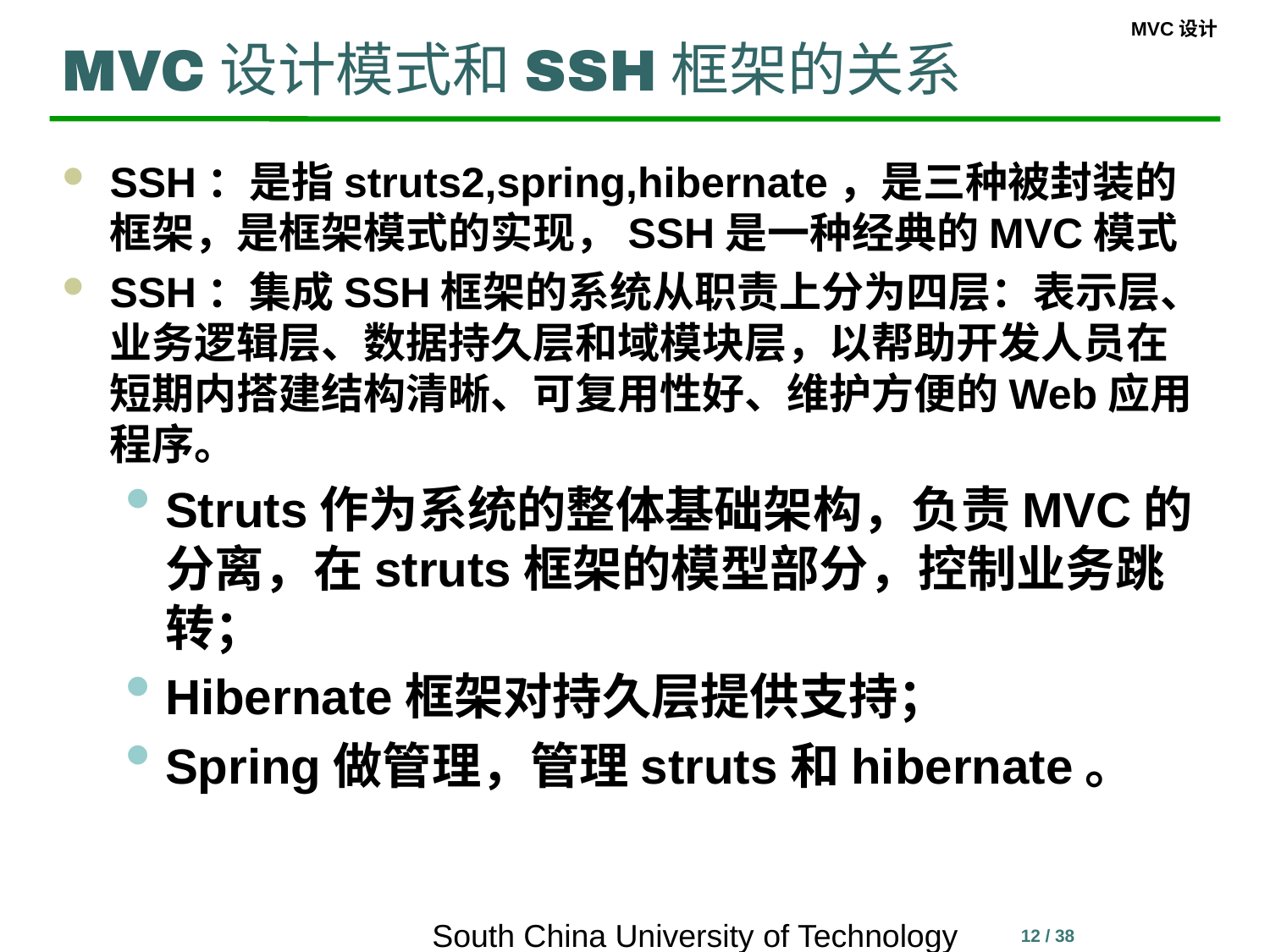

# MVC设计模式和SSH框架的关系
SSH：是指struts2,spring,hibernate，是三种被封装的框架，是框架模式的实现，SSH是一种经典的MVC模式
SSH：集成SSH框架的系统从职责上分为四层：表示层、业务逻辑层、数据持久层和域模块层，以帮助开发人员在短期内搭建结构清晰、可复用性好、维护方便的Web应用程序。
Struts作为系统的整体基础架构，负责MVC的分离，在struts框架的模型部分，控制业务跳转；
Hibernate框架对持久层提供支持；
Spring做管理，管理struts和hibernate。